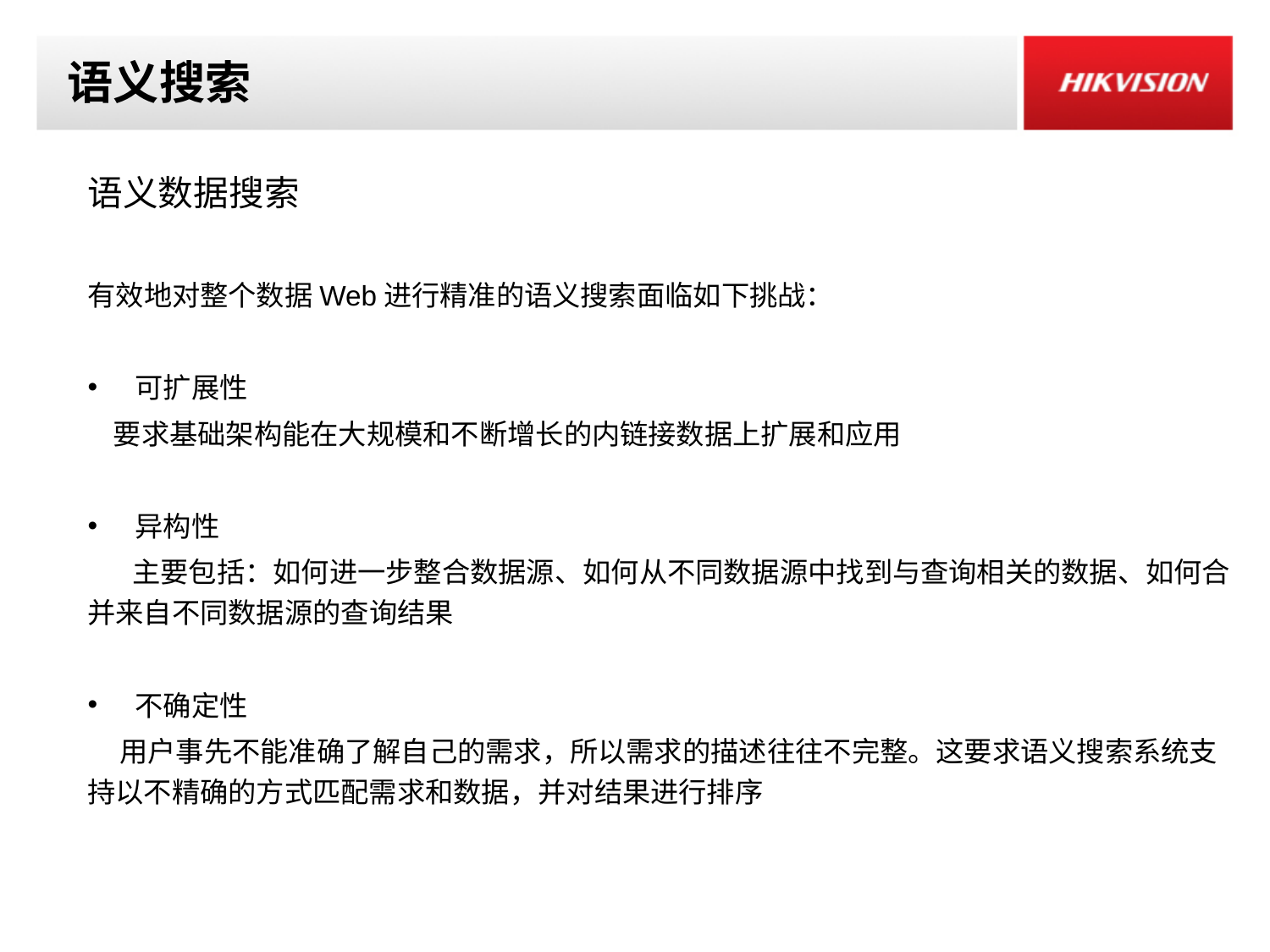

# 语义搜索

语义数据搜索

有效地对整个数据Web进行精准的语义搜索面临如下挑战：

可扩展性
   要求基础架构能在大规模和不断增长的内链接数据上扩展和应用

异构性
      主要包括：如何进一步整合数据源、如何从不同数据源中找到与查询相关的数据、如何合并来自不同数据源的查询结果

不确定性
    用户事先不能准确了解自己的需求，所以需求的描述往往不完整。这要求语义搜索系统支持以不精确的方式匹配需求和数据，并对结果进行排序